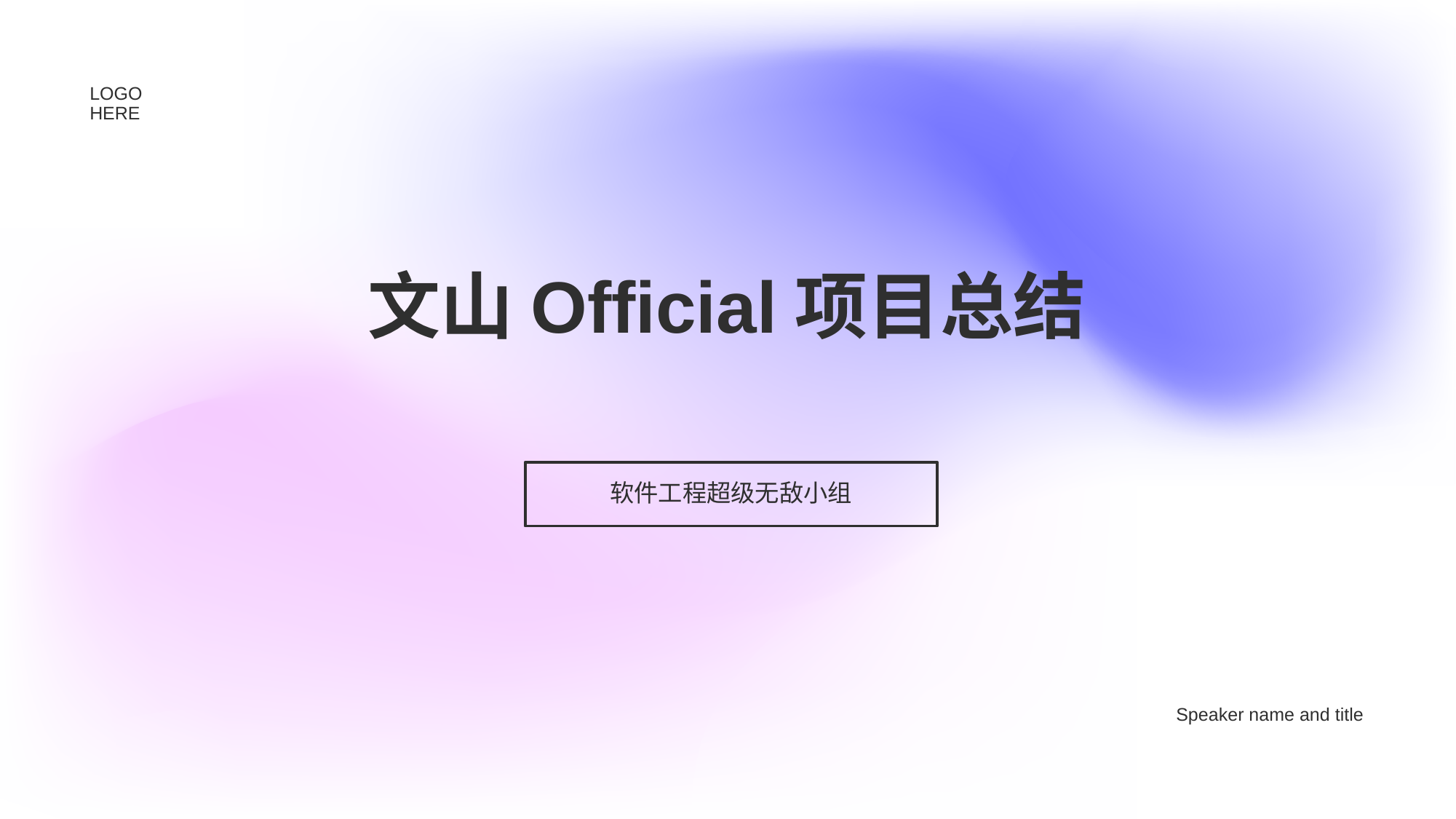

LOGO HERE
# 文山Official项目总结
软件工程超级无敌小组
Speaker name and title